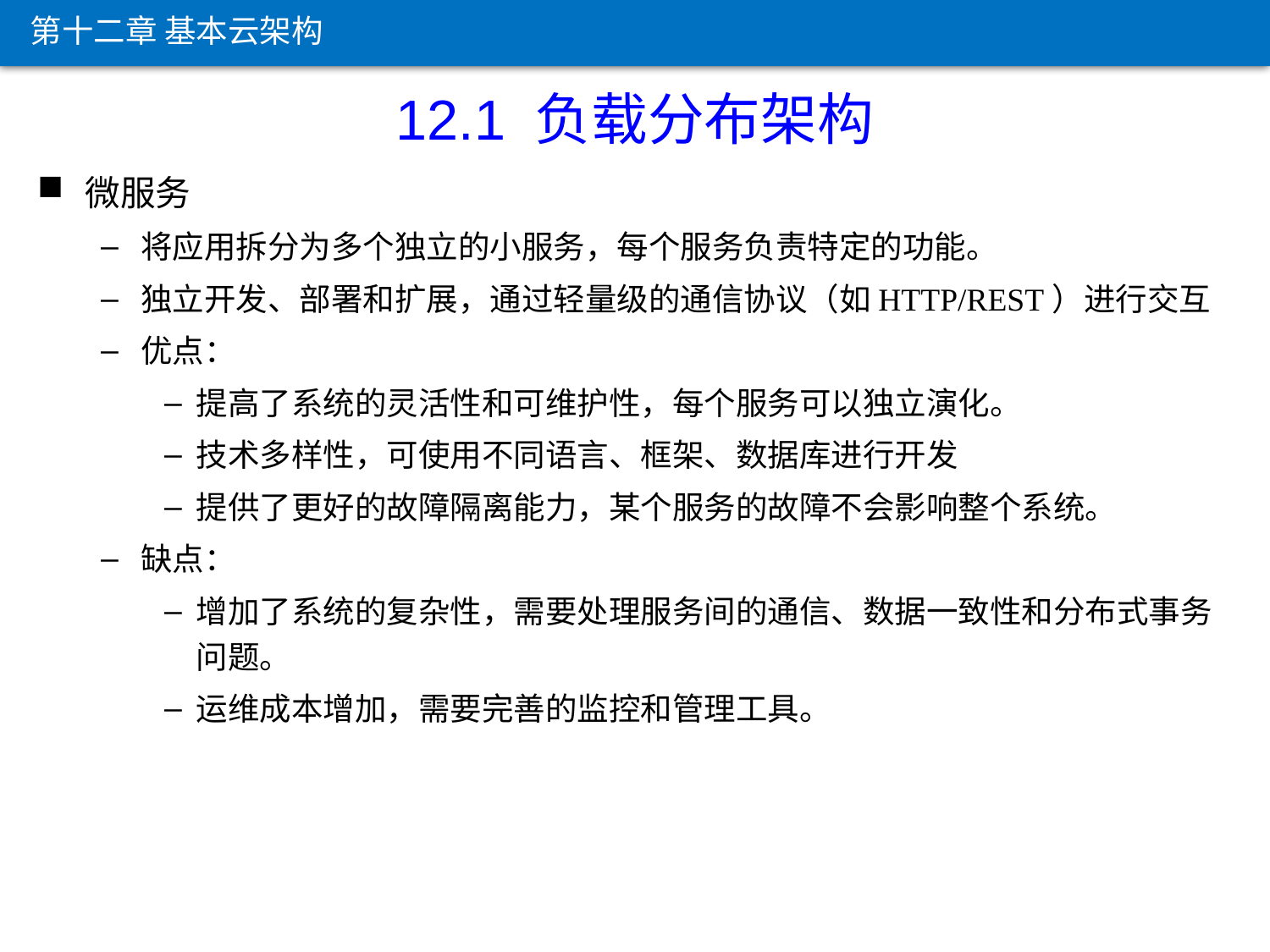

第十二章 基本云架构
12.1 负载分布架构
微服务
将应用拆分为多个独立的小服务，每个服务负责特定的功能。
独立开发、部署和扩展，通过轻量级的通信协议（如HTTP/REST）进行交互
优点：
提高了系统的灵活性和可维护性，每个服务可以独立演化。
技术多样性，可使用不同语言、框架、数据库进行开发
提供了更好的故障隔离能力，某个服务的故障不会影响整个系统。
缺点：
增加了系统的复杂性，需要处理服务间的通信、数据一致性和分布式事务问题。
运维成本增加，需要完善的监控和管理工具。
13